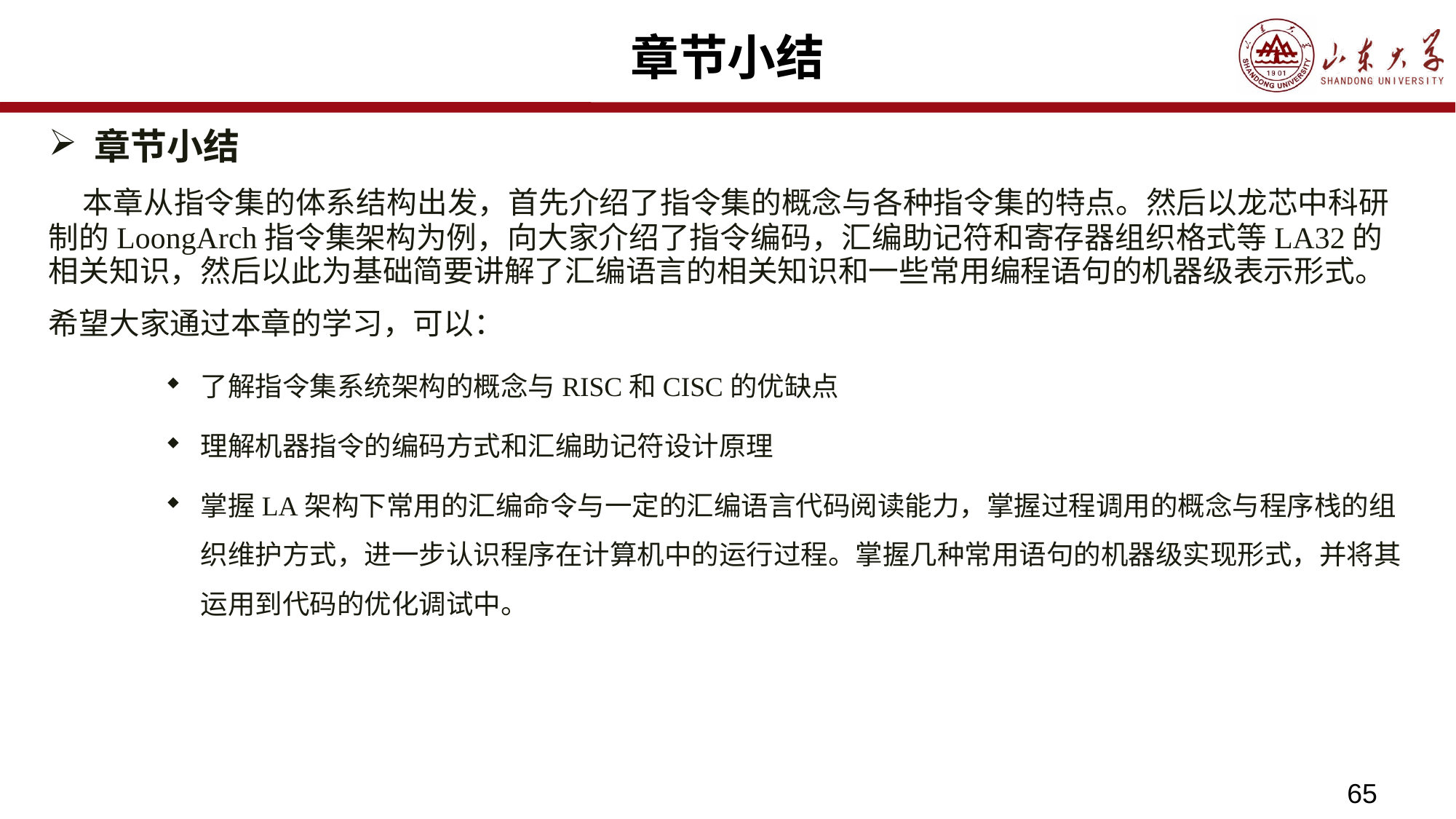

# 章节小结
章节小结
    本章从指令集的体系结构出发，首先介绍了指令集的概念与各种指令集的特点。然后以龙芯中科研制的LoongArch指令集架构为例，向大家介绍了指令编码，汇编助记符和寄存器组织格式等LA32的相关知识，然后以此为基础简要讲解了汇编语言的相关知识和一些常用编程语句的机器级表示形式。
希望大家通过本章的学习，可以：
了解指令集系统架构的概念与RISC和CISC的优缺点
理解机器指令的编码方式和汇编助记符设计原理
掌握LA架构下常用的汇编命令与一定的汇编语言代码阅读能力，掌握过程调用的概念与程序栈的组织维护方式，进一步认识程序在计算机中的运行过程。掌握几种常用语句的机器级实现形式，并将其运用到代码的优化调试中。
65